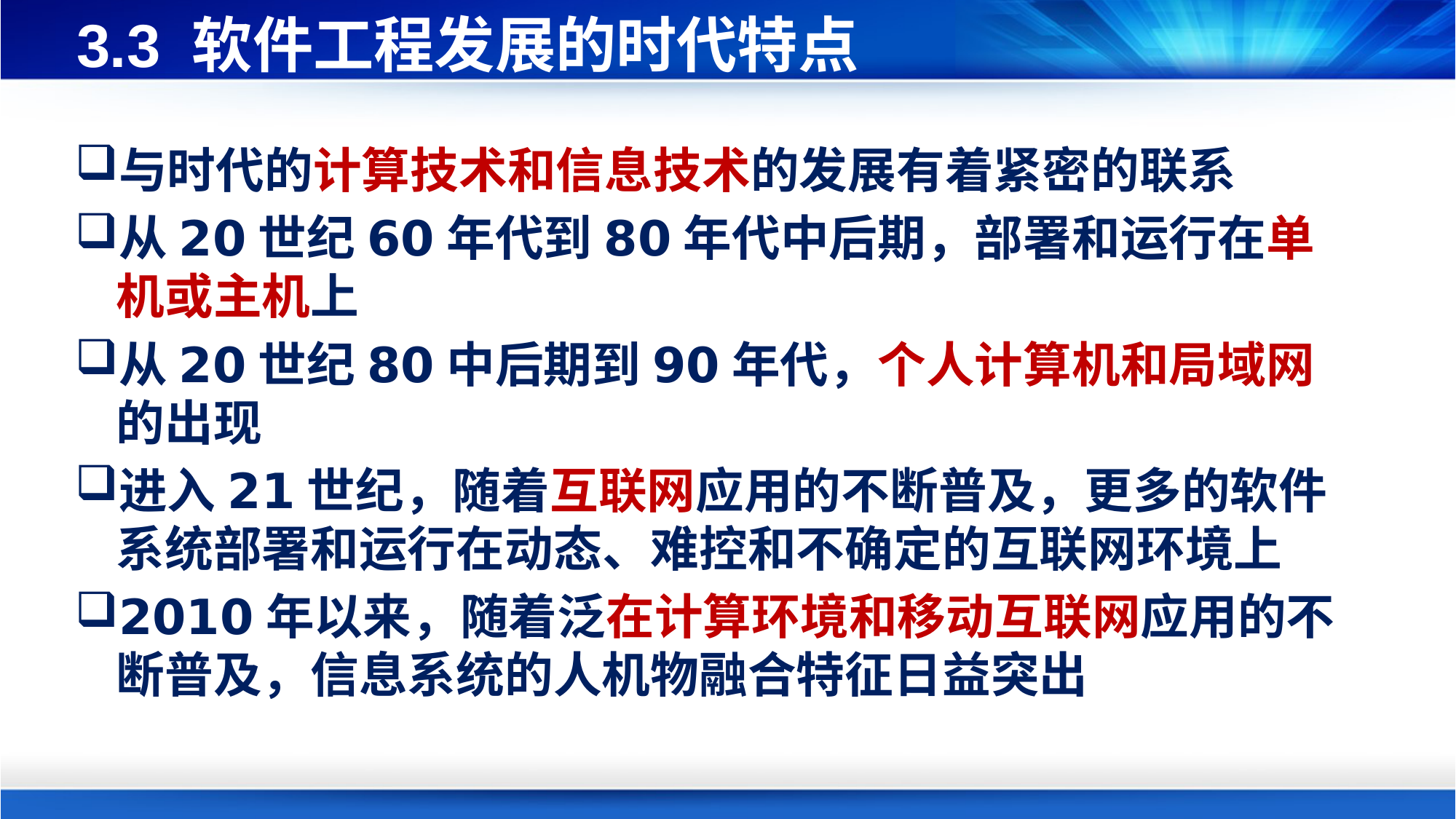

# 3.3 软件工程发展的时代特点
与时代的计算技术和信息技术的发展有着紧密的联系
从20世纪60年代到80年代中后期，部署和运行在单机或主机上
从20世纪80中后期到90年代，个人计算机和局域网的出现
进入21世纪，随着互联网应用的不断普及，更多的软件系统部署和运行在动态、难控和不确定的互联网环境上
2010年以来，随着泛在计算环境和移动互联网应用的不断普及，信息系统的人机物融合特征日益突出